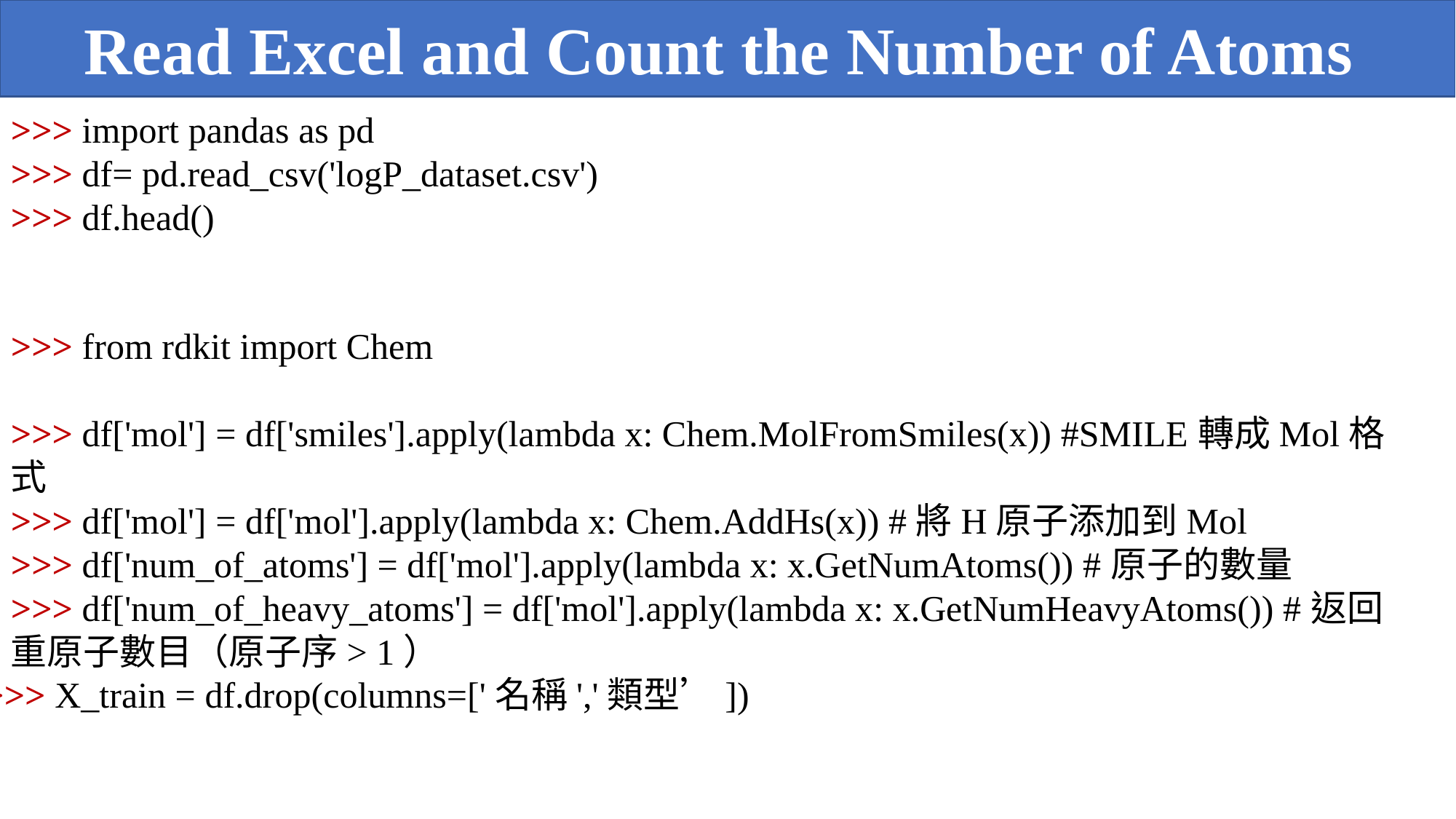

Read Excel and Count the Number of Atoms
>>> import pandas as pd
>>> df= pd.read_csv('logP_dataset.csv')
>>> df.head()
>>> from rdkit import Chem

>>> df['mol'] = df['smiles'].apply(lambda x: Chem.MolFromSmiles(x)) #SMILE轉成Mol格式
>>> df['mol'] = df['mol'].apply(lambda x: Chem.AddHs(x)) #將H原子添加到Mol
>>> df['num_of_atoms'] = df['mol'].apply(lambda x: x.GetNumAtoms()) #原子的數量
>>> df['num_of_heavy_atoms'] = df['mol'].apply(lambda x: x.GetNumHeavyAtoms()) #返回重原子數目（原子序> 1）
>>> X_train = df.drop(columns=['名稱','類型’])